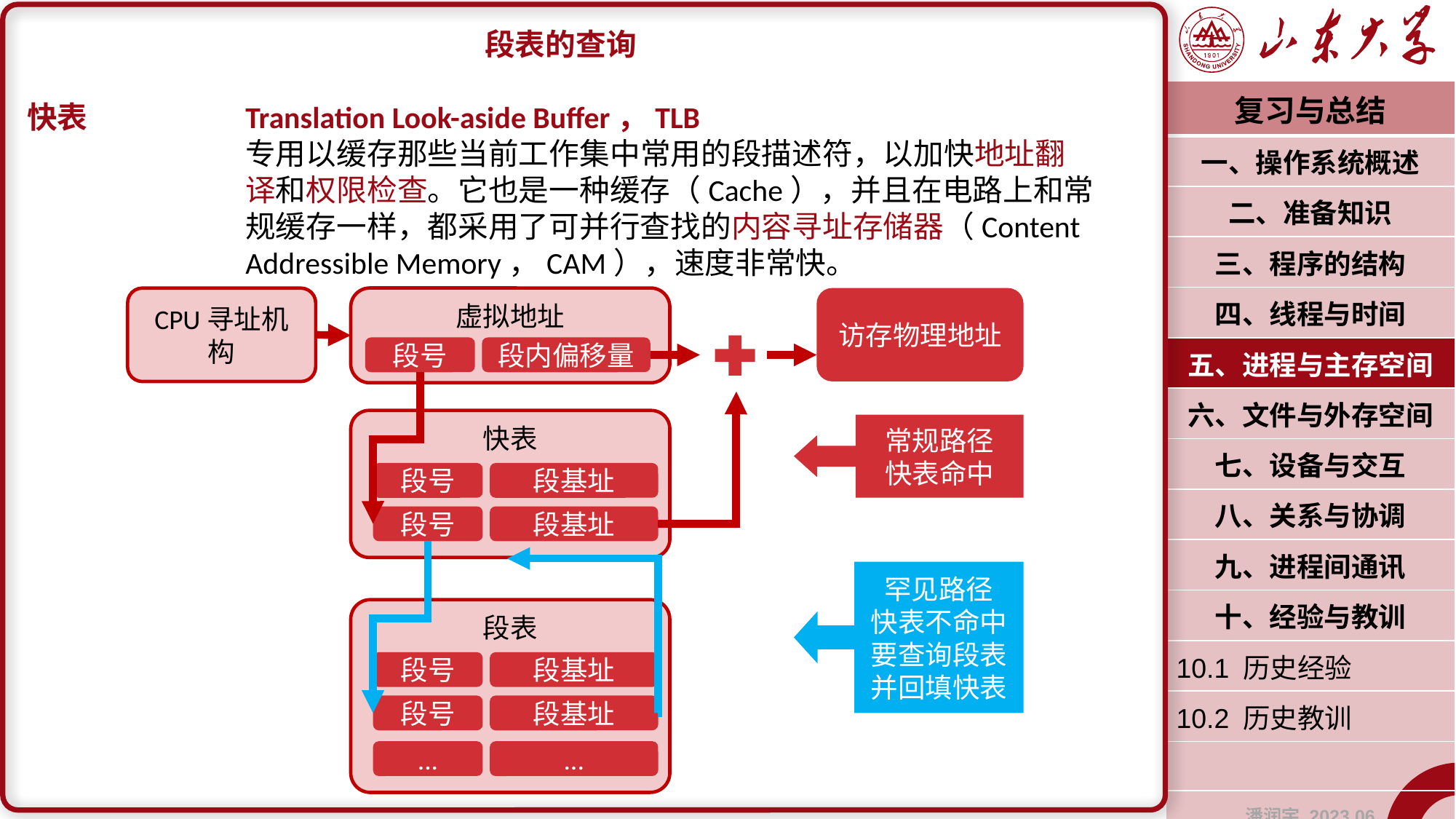

段表的查询

快表		Translation Look-aside Buffer，TLB
		专用以缓存那些当前工作集中常用的段描述符，以加快地址翻		译和权限检查。它也是一种缓存（Cache），并且在电路上和常		规缓存一样，都采用了可并行查找的内容寻址存储器（Content 		Addressible Memory，CAM），速度非常快。
| 复习与总结 |
| --- |
| 一、操作系统概述 |
| 二、准备知识 |
| 三、程序的结构 |
| 四、线程与时间 |
| 五、进程与主存空间 |
| 六、文件与外存空间 |
| 七、设备与交互 |
| 八、关系与协调 |
| 九、进程间通讯 |
| 十、经验与教训 |
| 10.1 历史经验 |
| 10.2 历史教训 |
|  |
| 潘润宇 2023.06 |
虚拟地址
访存物理地址
CPU寻址机构

段号
段内偏移量
快表
常规路径
快表命中
段号
段基址
段号
段基址
罕见路径
快表不命中
要查询段表并回填快表
段表
段号
段基址
段号
段基址
...
...